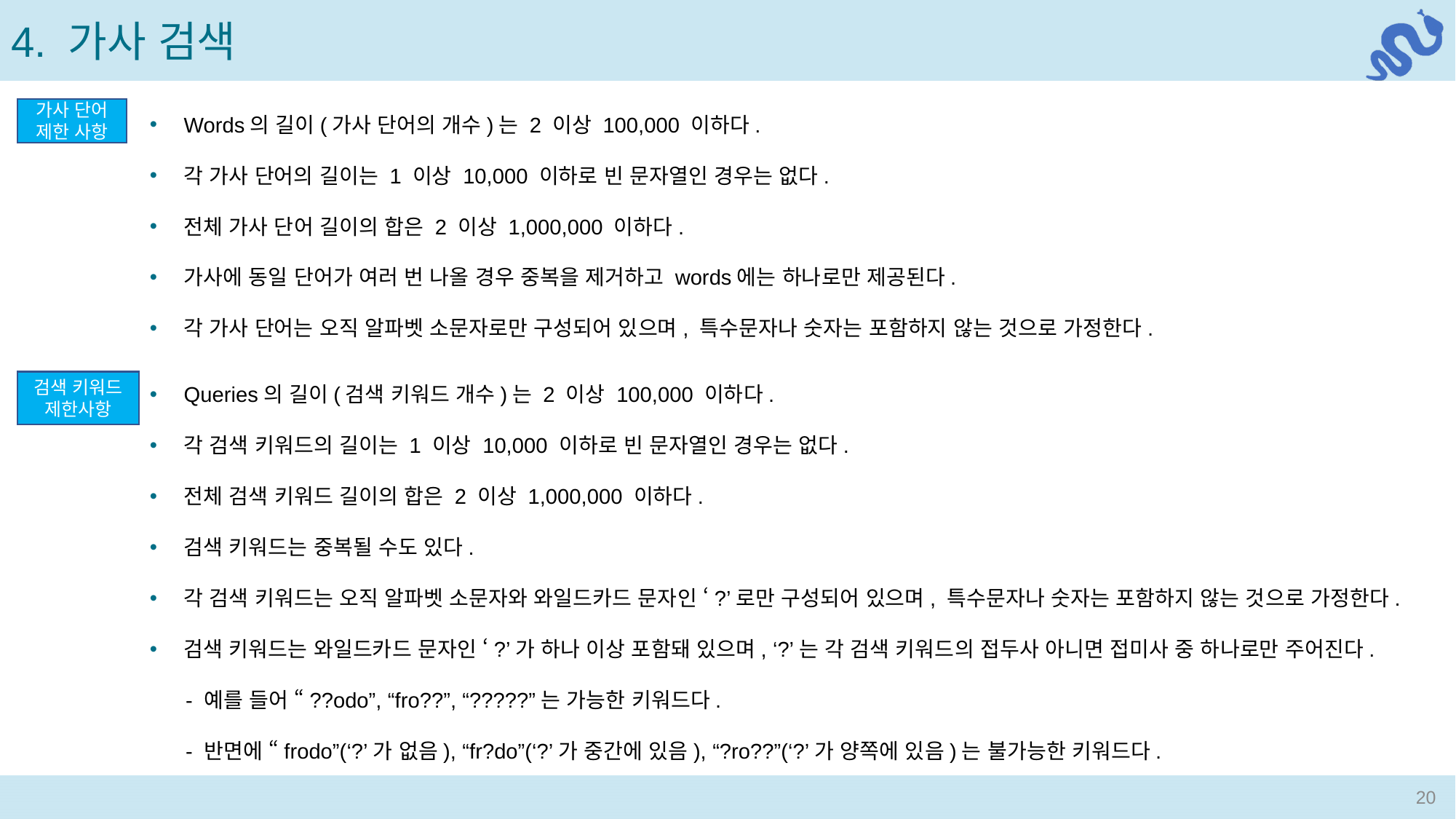

4. 가사 검색
Words의 길이(가사 단어의 개수)는 2 이상 100,000 이하다.
각 가사 단어의 길이는 1 이상 10,000 이하로 빈 문자열인 경우는 없다.
전체 가사 단어 길이의 합은 2 이상 1,000,000 이하다.
가사에 동일 단어가 여러 번 나올 경우 중복을 제거하고 words에는 하나로만 제공된다.
각 가사 단어는 오직 알파벳 소문자로만 구성되어 있으며, 특수문자나 숫자는 포함하지 않는 것으로 가정한다.
가사 단어 제한 사항
Queries의 길이(검색 키워드 개수)는 2 이상 100,000 이하다.
각 검색 키워드의 길이는 1 이상 10,000 이하로 빈 문자열인 경우는 없다.
전체 검색 키워드 길이의 합은 2 이상 1,000,000 이하다.
검색 키워드는 중복될 수도 있다.
각 검색 키워드는 오직 알파벳 소문자와 와일드카드 문자인 ‘?’로만 구성되어 있으며, 특수문자나 숫자는 포함하지 않는 것으로 가정한다.
검색 키워드는 와일드카드 문자인 ‘?’가 하나 이상 포함돼 있으며, ‘?’는 각 검색 키워드의 접두사 아니면 접미사 중 하나로만 주어진다.
      - 예를 들어 “??odo”, “fro??”, “?????”는 가능한 키워드다.
      - 반면에 “frodo”(‘?’가 없음), “fr?do”(‘?’가 중간에 있음), “?ro??”(‘?’가 양쪽에 있음)는 불가능한 키워드다.
검색 키워드 제한사항
20